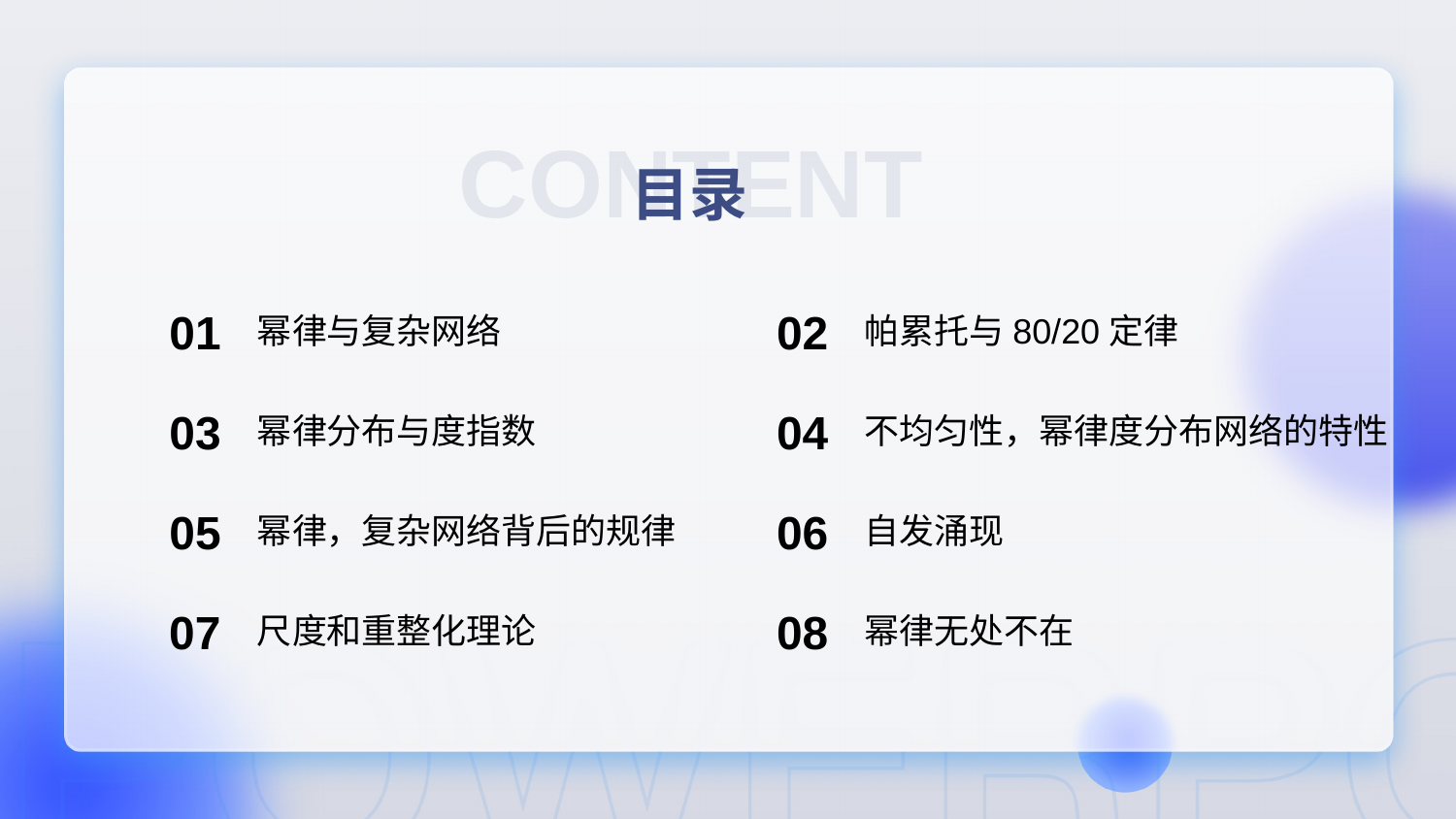

CONTENT
目录
01
02
幂律与复杂网络
帕累托与80/20定律
03
04
幂律分布与度指数
不均匀性，幂律度分布网络的特性
05
06
幂律，复杂网络背后的规律
自发涌现
07
08
尺度和重整化理论
幂律无处不在